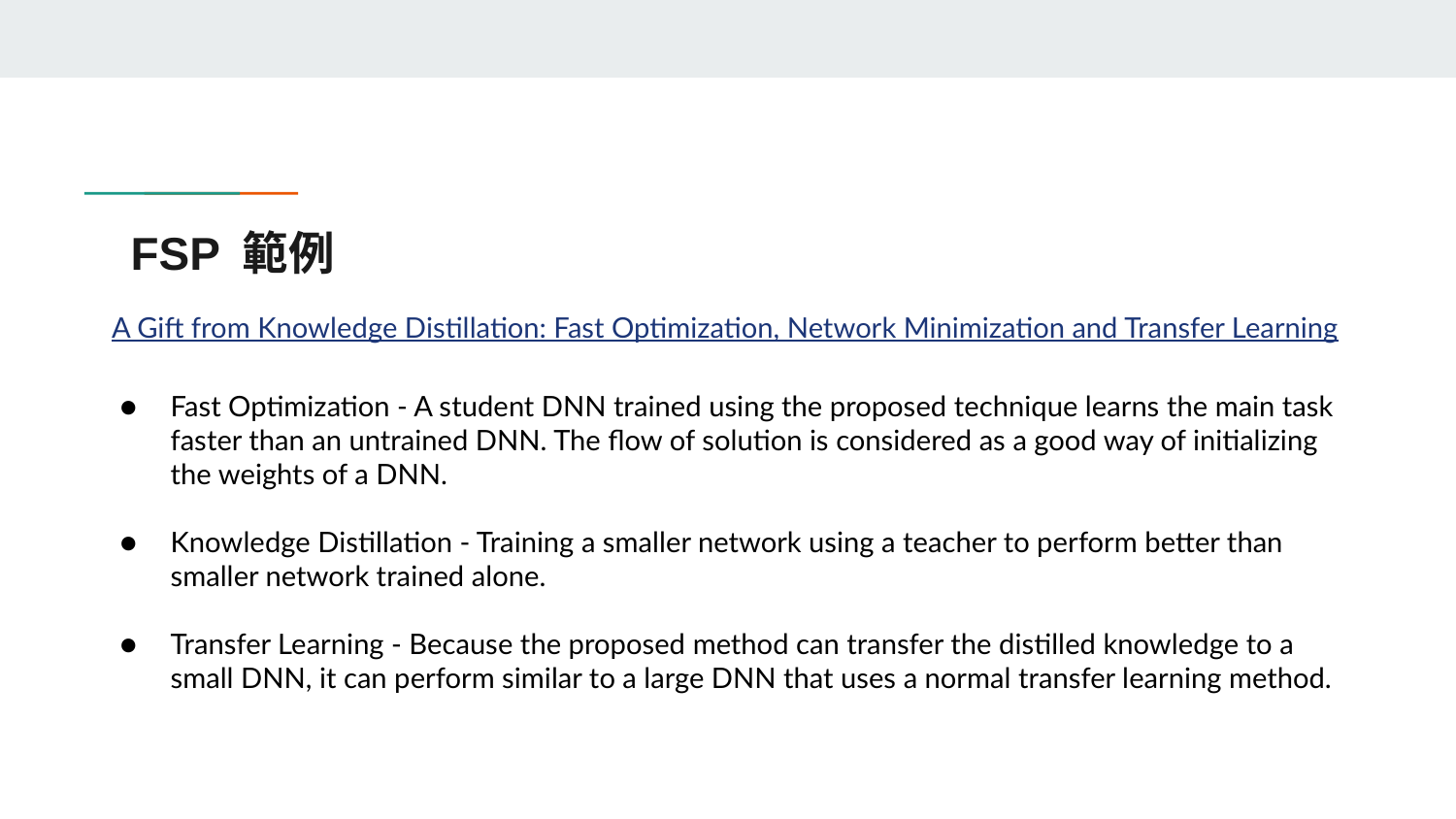

# FSP 範例
A Gift from Knowledge Distillation: Fast Optimization, Network Minimization and Transfer Learning
Fast Optimization - A student DNN trained using the proposed technique learns the main task faster than an untrained DNN. The flow of solution is considered as a good way of initializing the weights of a DNN.

Knowledge Distillation - Training a smaller network using a teacher to perform better than smaller network trained alone.

Transfer Learning - Because the proposed method can transfer the distilled knowledge to a small DNN, it can perform similar to a large DNN that uses a normal transfer learning method.